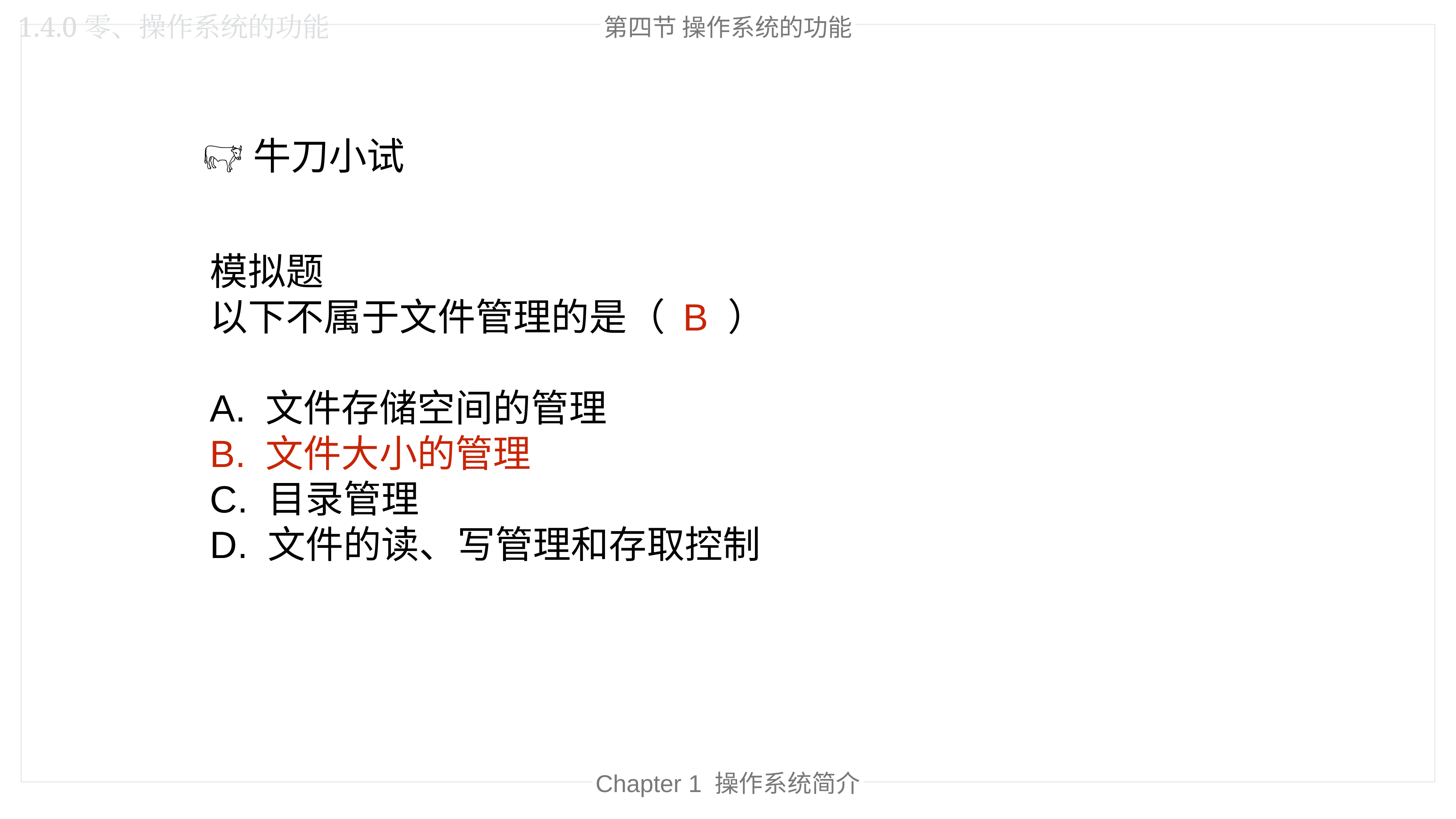

1.4.0零、操作系统的功能
第四节 操作系统的功能
🐂牛刀小试
模拟题
以下不属于文件管理的是（ B ）

A. 文件存储空间的管理
B. 文件大小的管理
C. 目录管理
D. 文件的读、写管理和存取控制
Chapter 1 操作系统简介